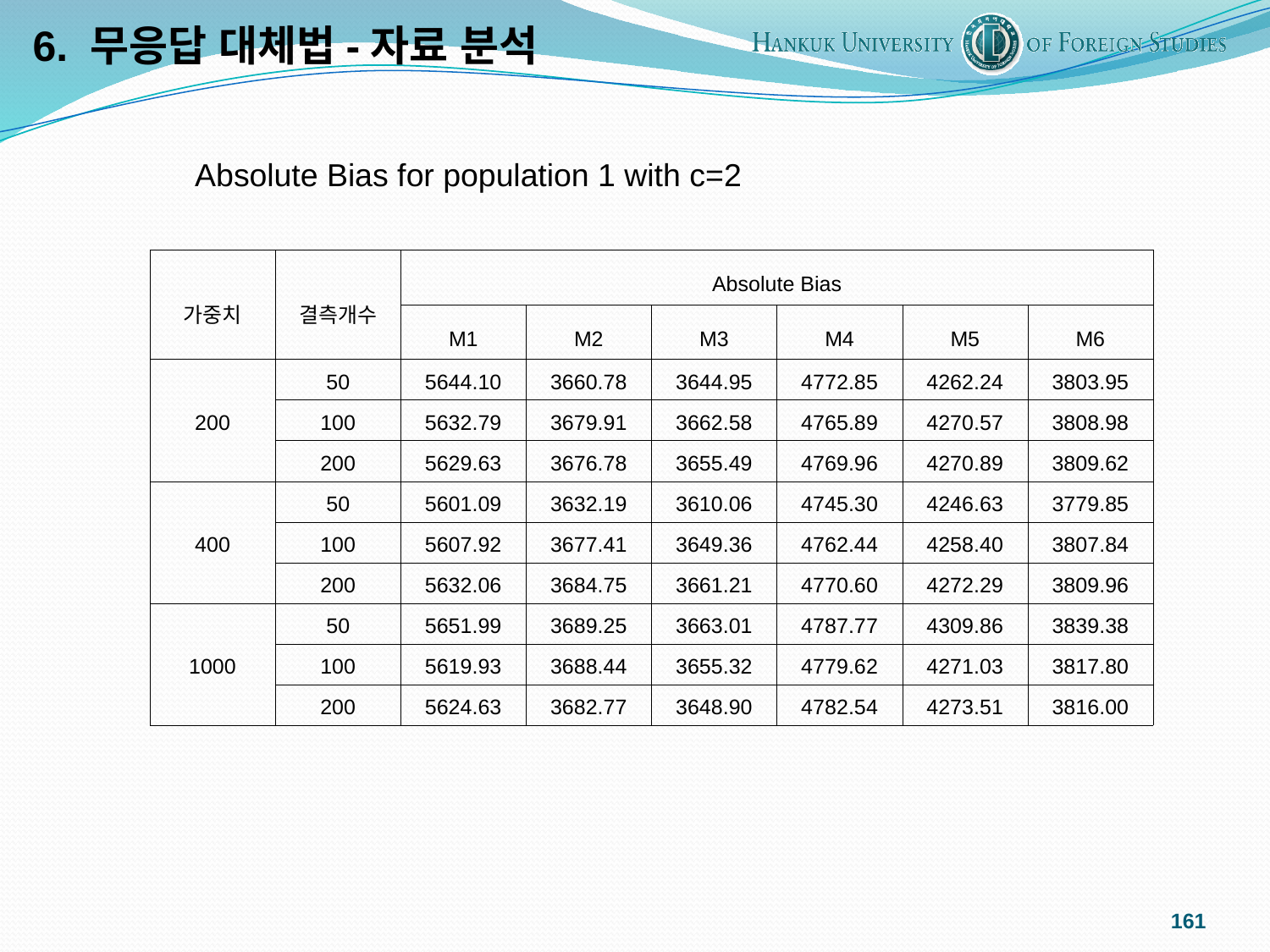

6. 무응답 대체법-자료 분석
Absolute Bias for population 1 with c=2
| 가중치 | 결측개수 | Absolute Bias |  |  |  |  |  |
| --- | --- | --- | --- | --- | --- | --- | --- |
|  |  | M1 | M2 | M3 | M4 | M5 | M6 |
| 200 | 50 | 5644.10 | 3660.78 | 3644.95 | 4772.85 | 4262.24 | 3803.95 |
|  | 100 | 5632.79 | 3679.91 | 3662.58 | 4765.89 | 4270.57 | 3808.98 |
|  | 200 | 5629.63 | 3676.78 | 3655.49 | 4769.96 | 4270.89 | 3809.62 |
| 400 | 50 | 5601.09 | 3632.19 | 3610.06 | 4745.30 | 4246.63 | 3779.85 |
|  | 100 | 5607.92 | 3677.41 | 3649.36 | 4762.44 | 4258.40 | 3807.84 |
|  | 200 | 5632.06 | 3684.75 | 3661.21 | 4770.60 | 4272.29 | 3809.96 |
| 1000 | 50 | 5651.99 | 3689.25 | 3663.01 | 4787.77 | 4309.86 | 3839.38 |
|  | 100 | 5619.93 | 3688.44 | 3655.32 | 4779.62 | 4271.03 | 3817.80 |
|  | 200 | 5624.63 | 3682.77 | 3648.90 | 4782.54 | 4273.51 | 3816.00 |
161